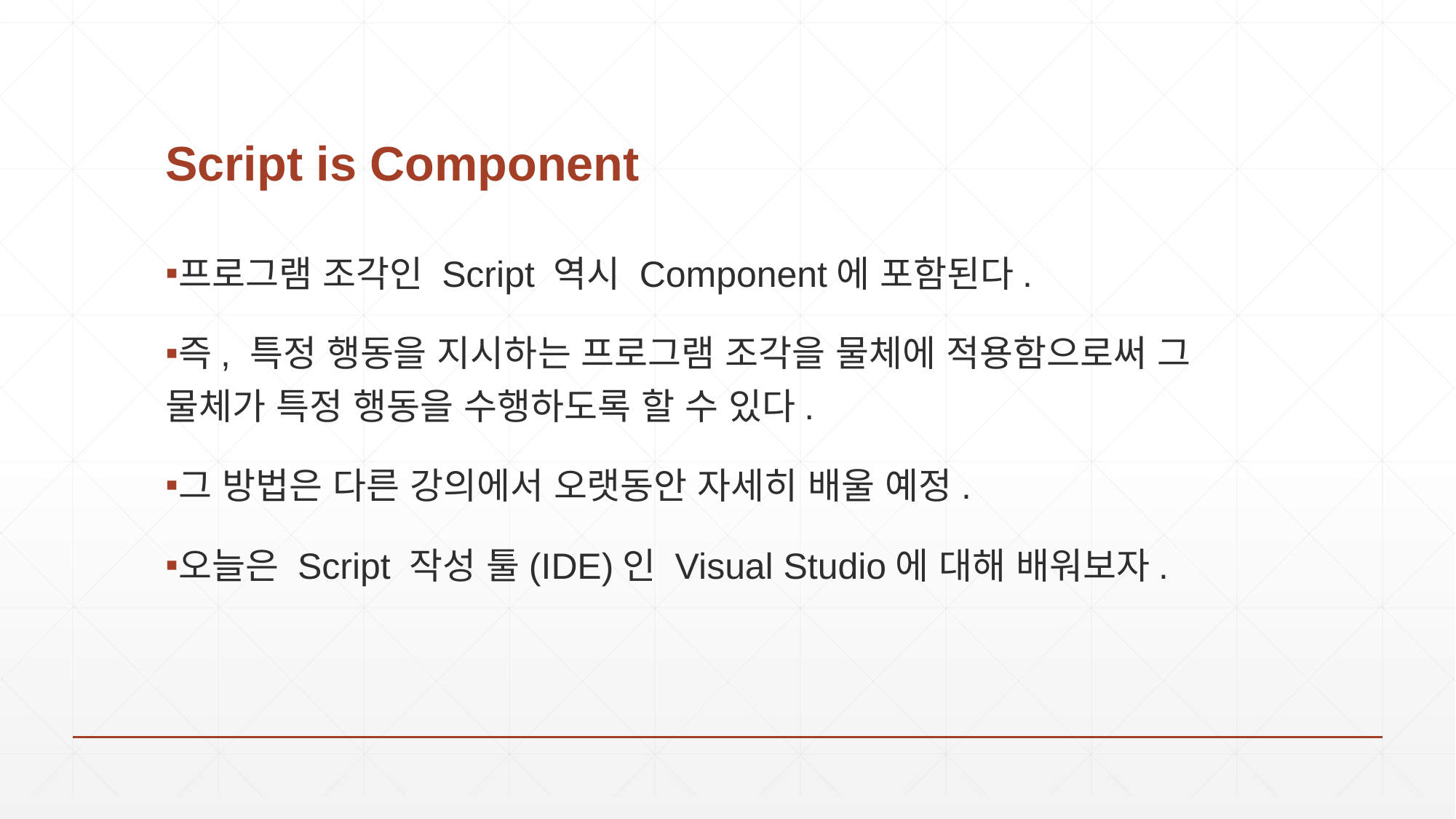

# Script is Component
프로그램 조각인 Script 역시 Component에 포함된다.
즉, 특정 행동을 지시하는 프로그램 조각을 물체에 적용함으로써 그 물체가 특정 행동을 수행하도록 할 수 있다.
그 방법은 다른 강의에서 오랫동안 자세히 배울 예정.
오늘은 Script 작성 툴(IDE)인 Visual Studio에 대해 배워보자.